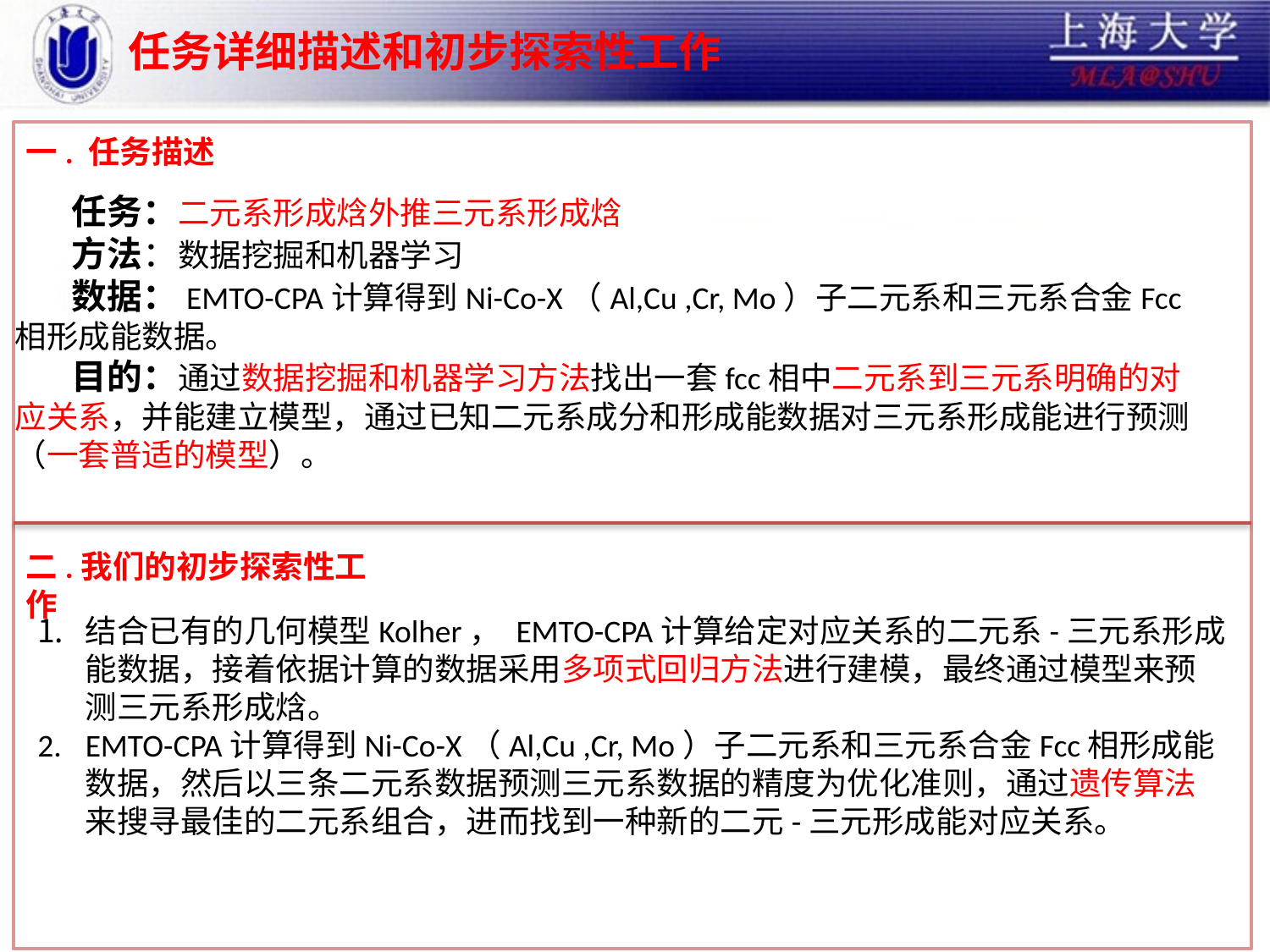

# 任务详细描述和初步探索性工作

一. 任务描述
      任务：二元系形成焓外推三元系形成焓
      方法：数据挖掘和机器学习
      数据：EMTO-CPA计算得到Ni-Co-X（Al,Cu ,Cr, Mo）子二元系和三元系合金Fcc相形成能数据。
      目的：通过数据挖掘和机器学习方法找出一套fcc相中二元系到三元系明确的对应关系，并能建立模型，通过已知二元系成分和形成能数据对三元系形成能进行预测（一套普适的模型）。

二.我们的初步探索性工作
结合已有的几何模型Kolher， EMTO-CPA计算给定对应关系的二元系-三元系形成能数据，接着依据计算的数据采用多项式回归方法进行建模，最终通过模型来预测三元系形成焓。
EMTO-CPA计算得到Ni-Co-X（Al,Cu ,Cr, Mo）子二元系和三元系合金Fcc相形成能数据，然后以三条二元系数据预测三元系数据的精度为优化准则，通过遗传算法来搜寻最佳的二元系组合，进而找到一种新的二元-三元形成能对应关系。